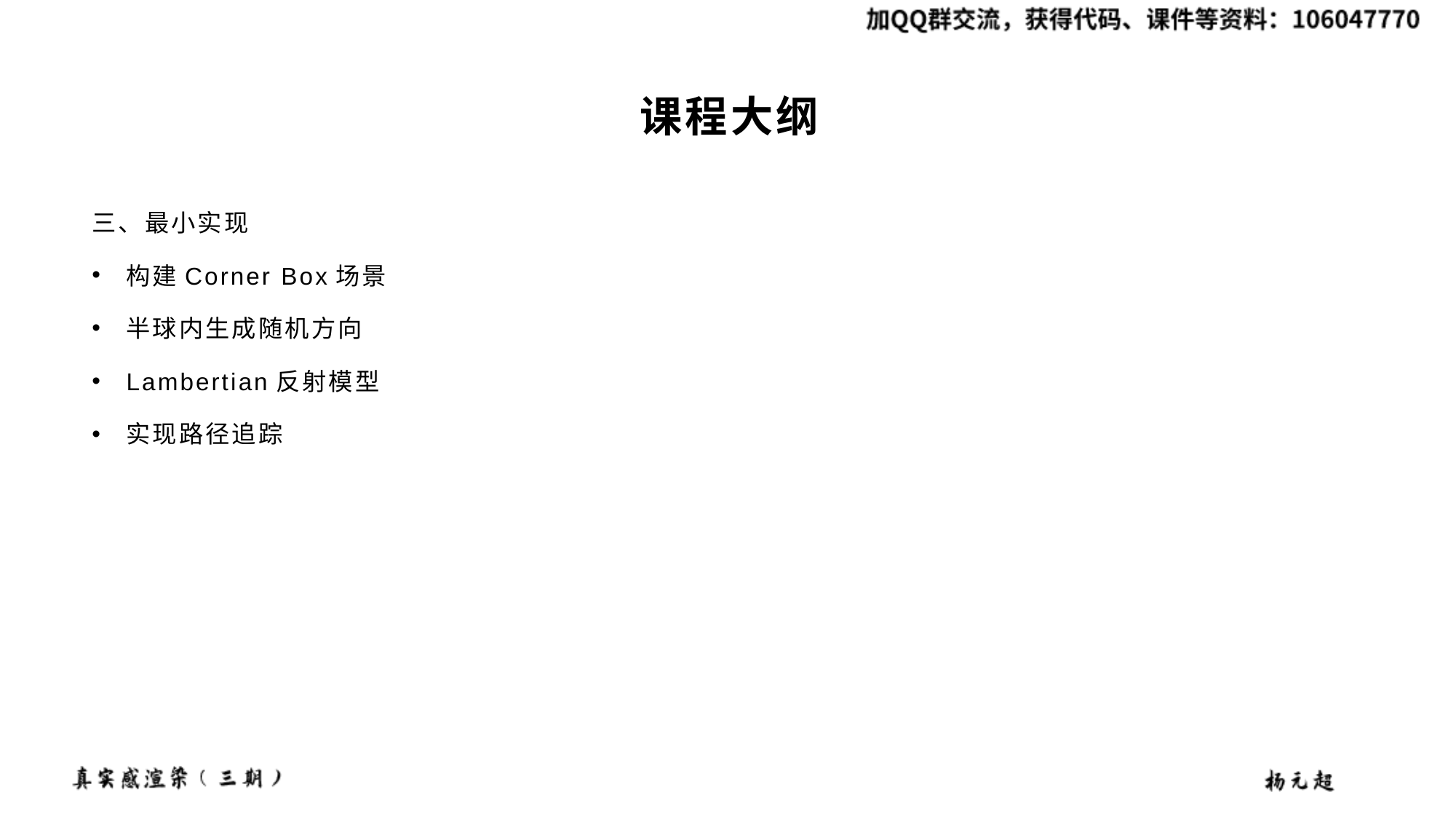

# 课程大纲
三、最小实现
构建Corner Box场景
半球内生成随机方向
Lambertian反射模型
实现路径追踪